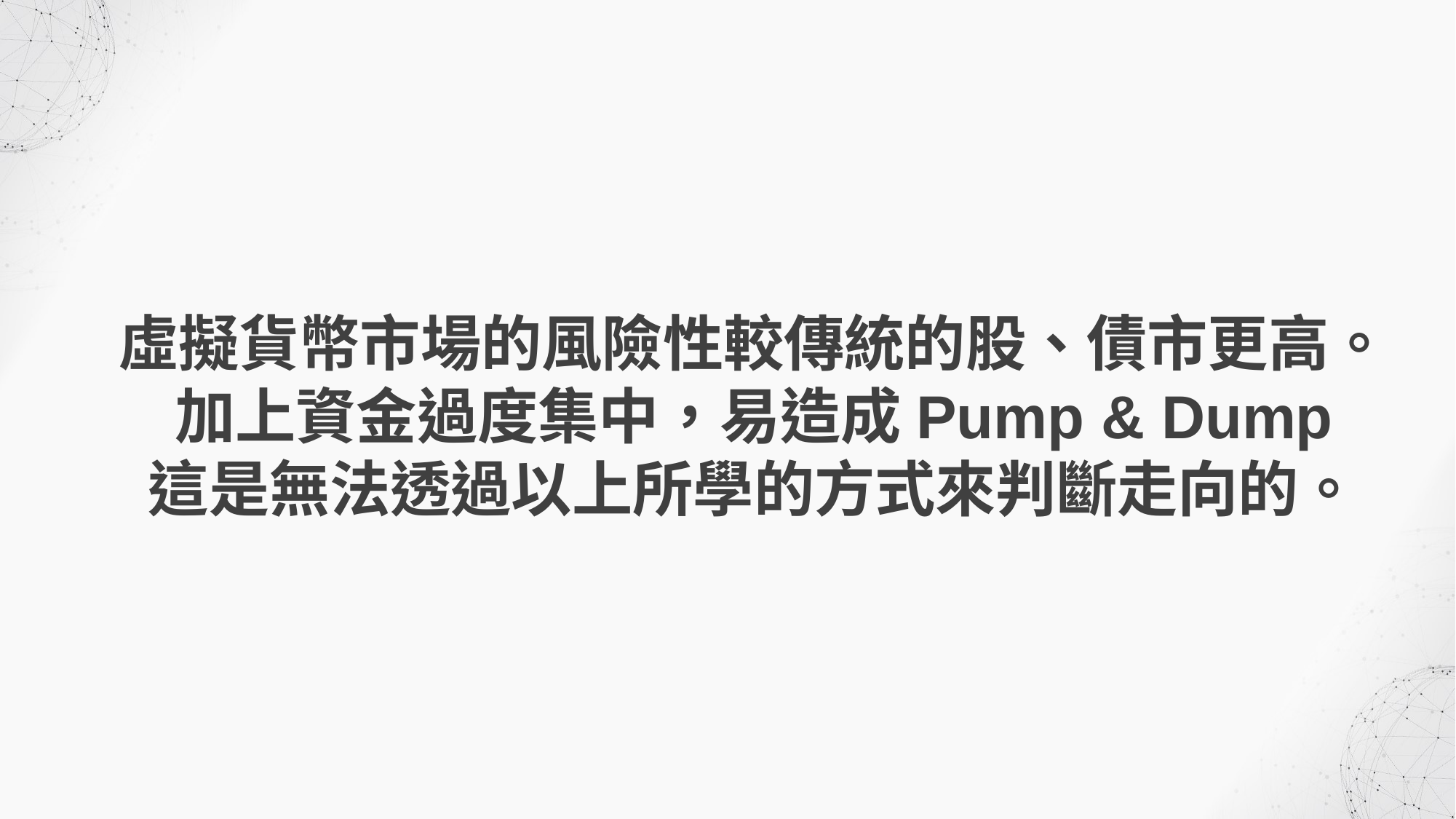

虛擬貨幣市場的風險性較傳統的股、債市更高。
加上資金過度集中，易造成Pump & Dump
這是無法透過以上所學的方式來判斷走向的。